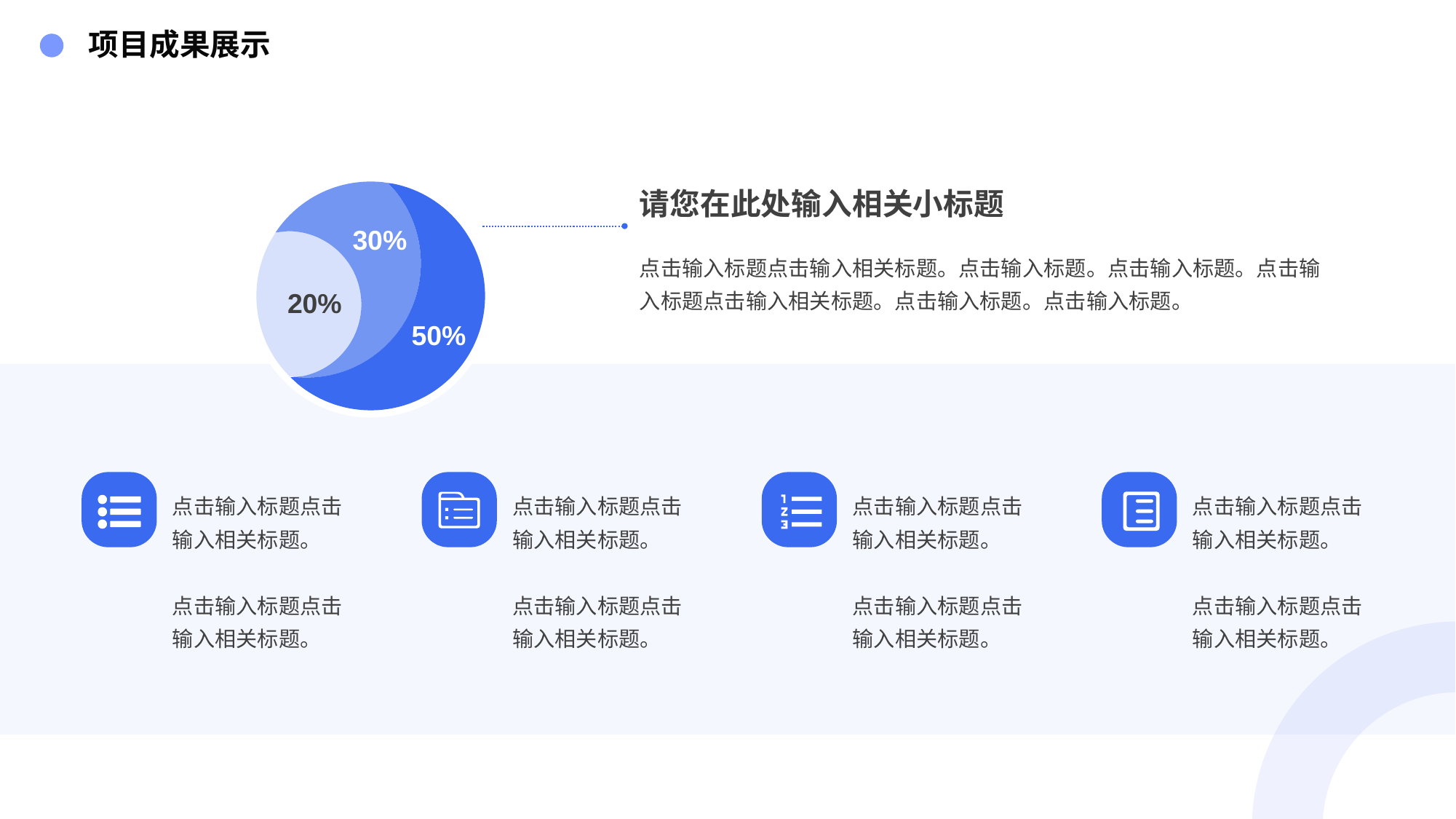

项目成果展示
请您在此处输入相关小标题
点击输入标题点击输入相关标题。点击输入标题。点击输入标题。点击输入标题点击输入相关标题。点击输入标题。点击输入标题。

点击输入标题点击输入相关标题。

点击输入标题点击输入相关标题。

点击输入标题点击输入相关标题。

点击输入标题点击输入相关标题。

点击输入标题点击输入相关标题。

点击输入标题点击输入相关标题。

点击输入标题点击输入相关标题。

点击输入标题点击输入相关标题。
30%
20%
50%